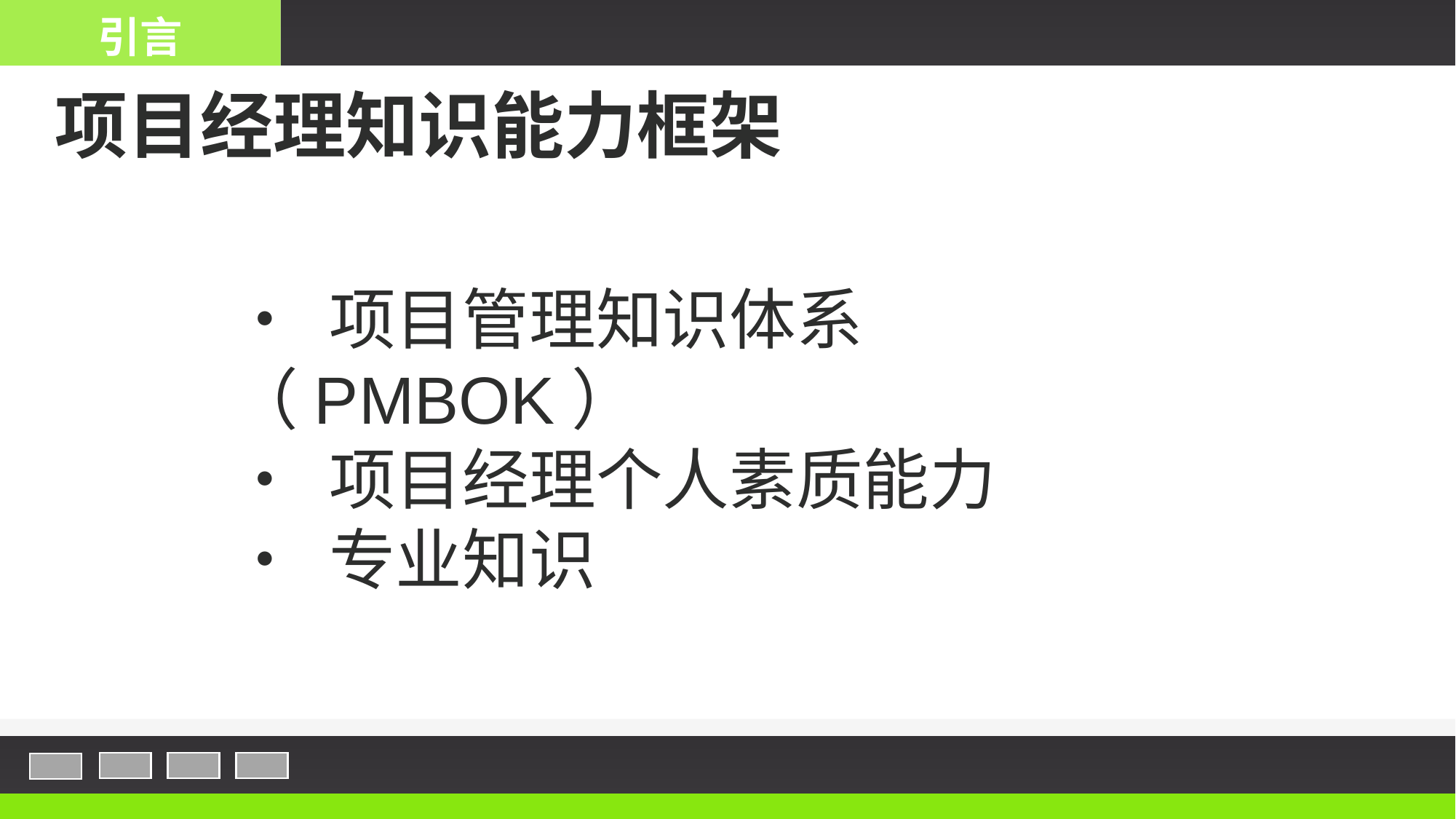

引言
项目经理知识能力框架
• 项目管理知识体系（PMBOK）
• 项目经理个人素质能力
• 专业知识